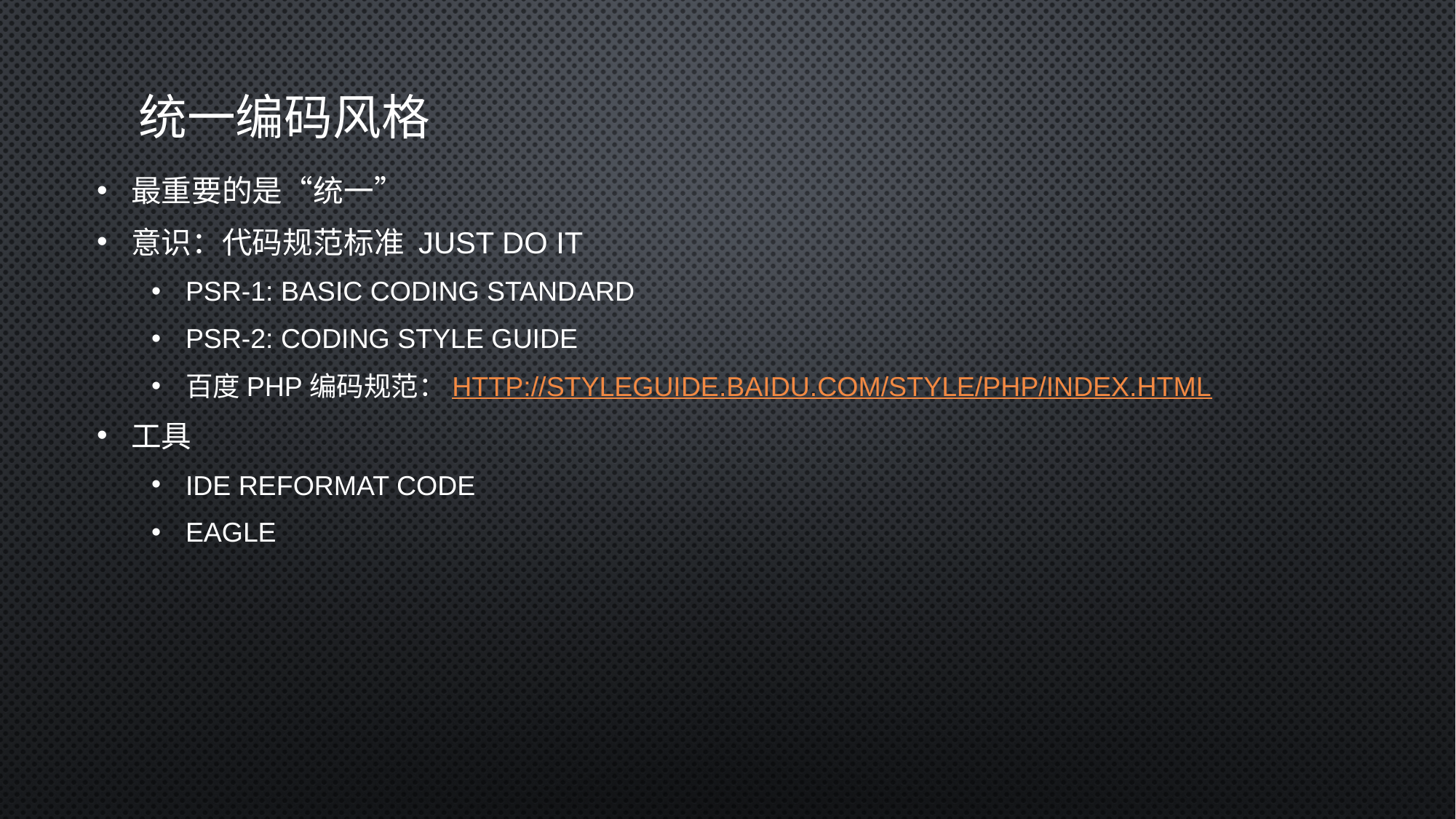

# 统一编码风格
最重要的是“统一”
意识：代码规范标准 Just Do It
PSR-1: Basic Coding Standard
PSR-2: Coding Style Guide
百度PHP编码规范：http://styleguide.baidu.com/style/php/index.html
工具
IDE Reformat Code
Eagle